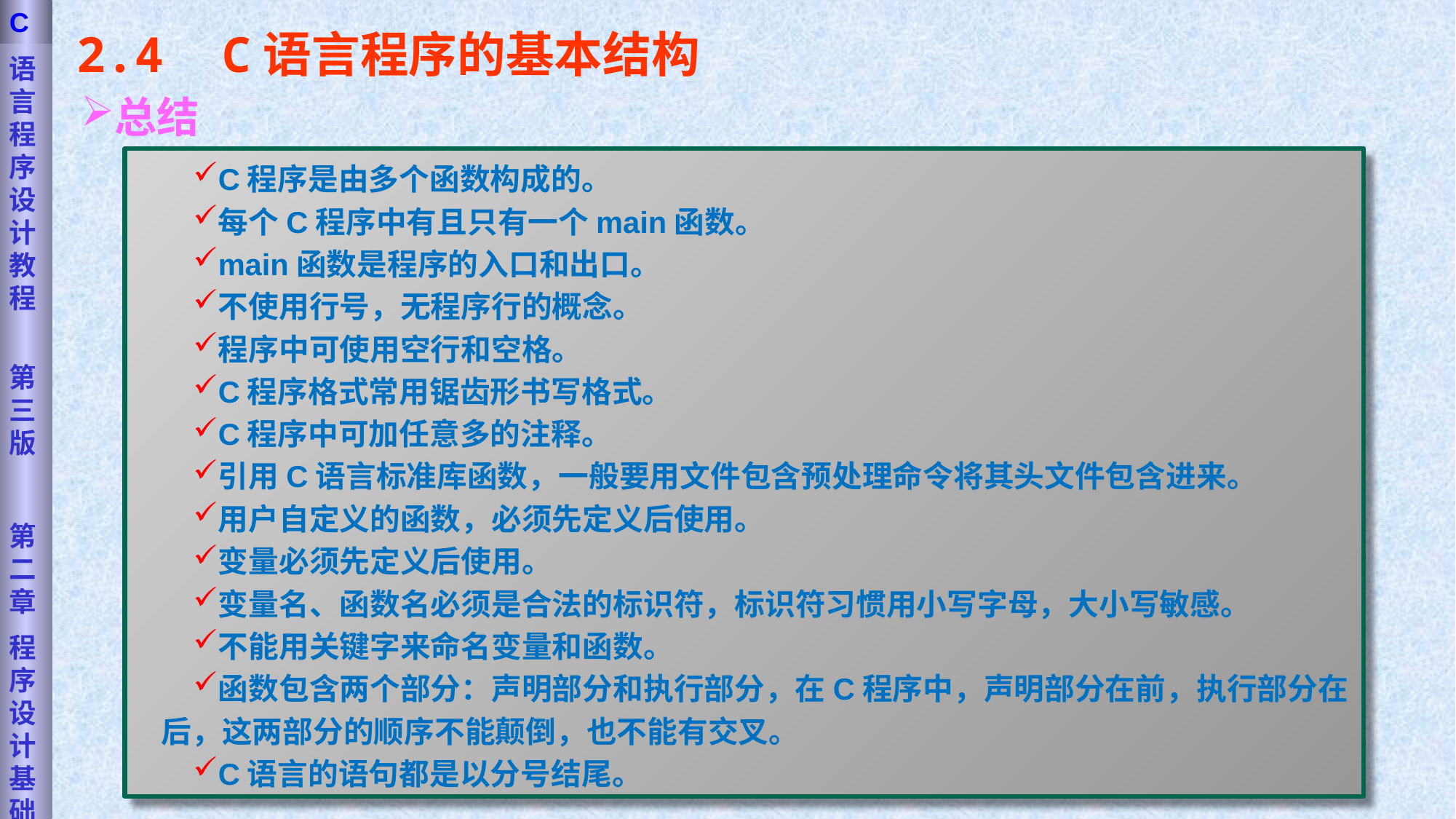

语言程序设计教程
第三版

第二章
程序设计基础
C
2.4  C语言程序的基本结构
总结
C程序是由多个函数构成的。
每个C程序中有且只有一个main函数。
main函数是程序的入口和出口。
不使用行号，无程序行的概念。
程序中可使用空行和空格。
C程序格式常用锯齿形书写格式。
C程序中可加任意多的注释。
引用C语言标准库函数，一般要用文件包含预处理命令将其头文件包含进来。
用户自定义的函数，必须先定义后使用。
变量必须先定义后使用。
变量名、函数名必须是合法的标识符，标识符习惯用小写字母，大小写敏感。
不能用关键字来命名变量和函数。
函数包含两个部分：声明部分和执行部分，在C程序中，声明部分在前，执行部分在后，这两部分的顺序不能颠倒，也不能有交叉。
C语言的语句都是以分号结尾。